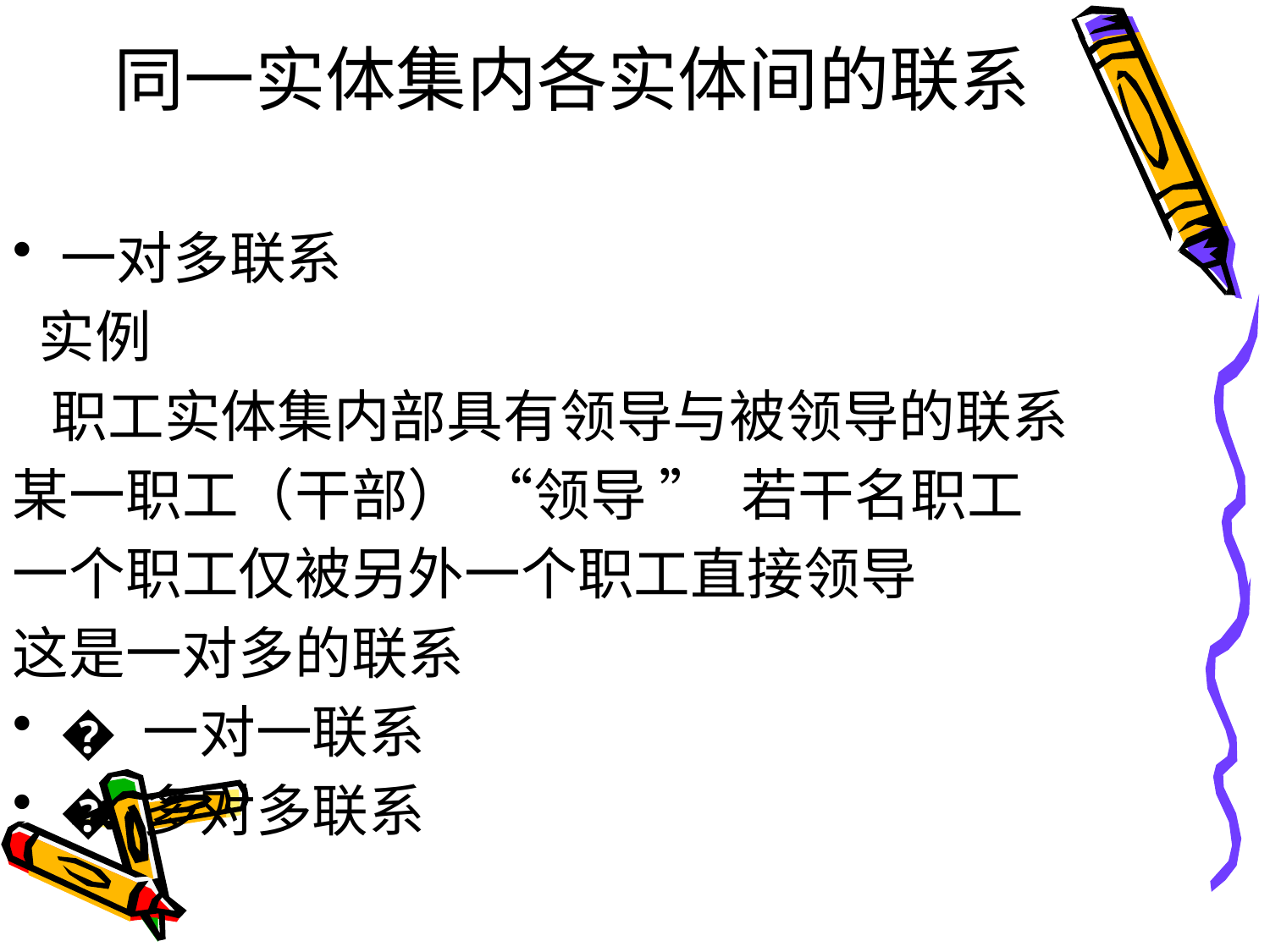

# 同一实体集内各实体间的联系
一对多联系
 实例
  职工实体集内部具有领导与被领导的联系
某一职工（干部） “领导 ”  若干名职工
一个职工仅被另外一个职工直接领导
这是一对多的联系
� 一对一联系
� 多对多联系